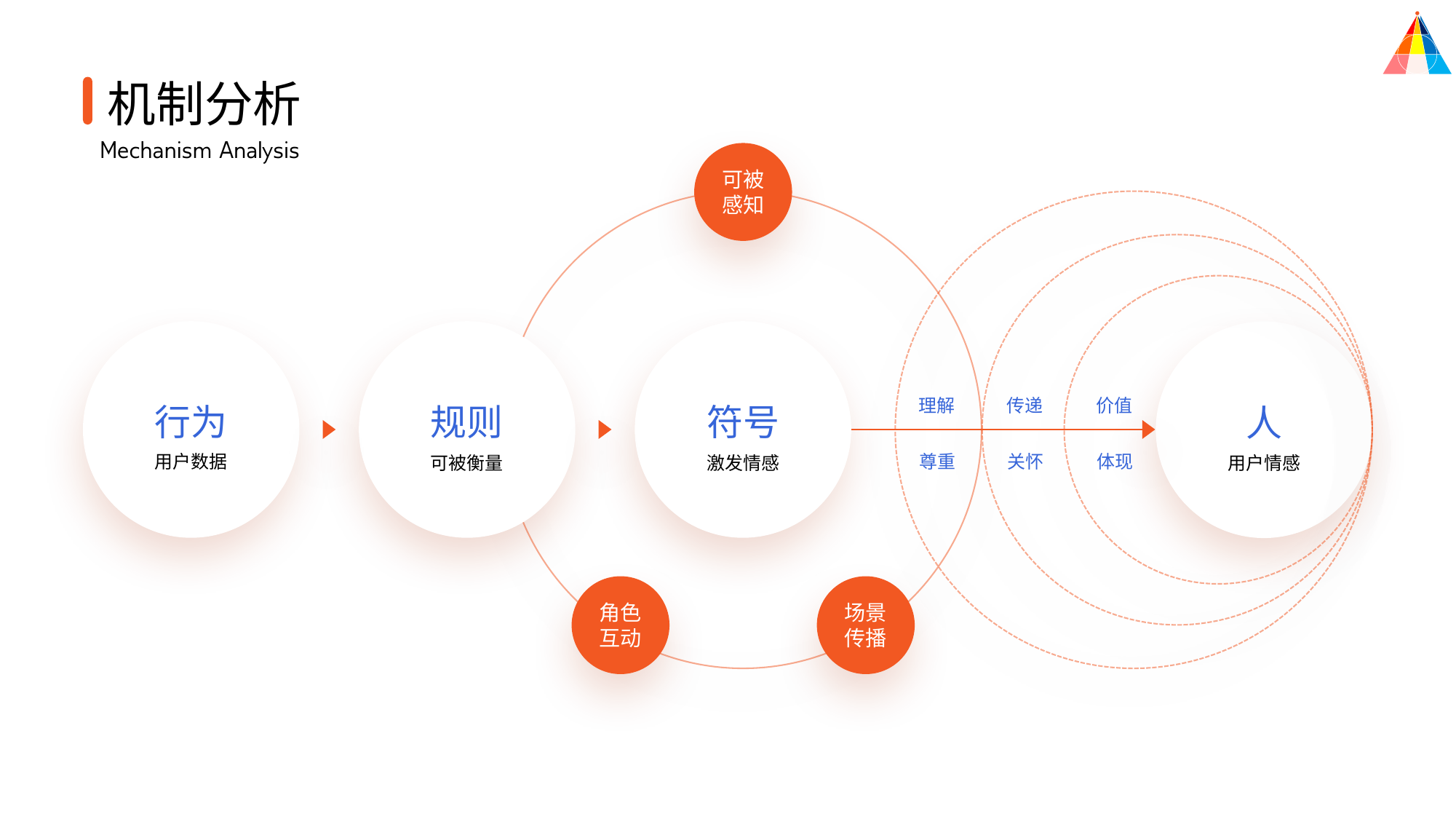

机制分析

Mechanism Analysis

可被
感知

行为
用户数据

规则
可被衡量

符号
激发情感

人
用户情感
理解
价值
传递

尊重
体现
关怀

角色
互动

场景
传播